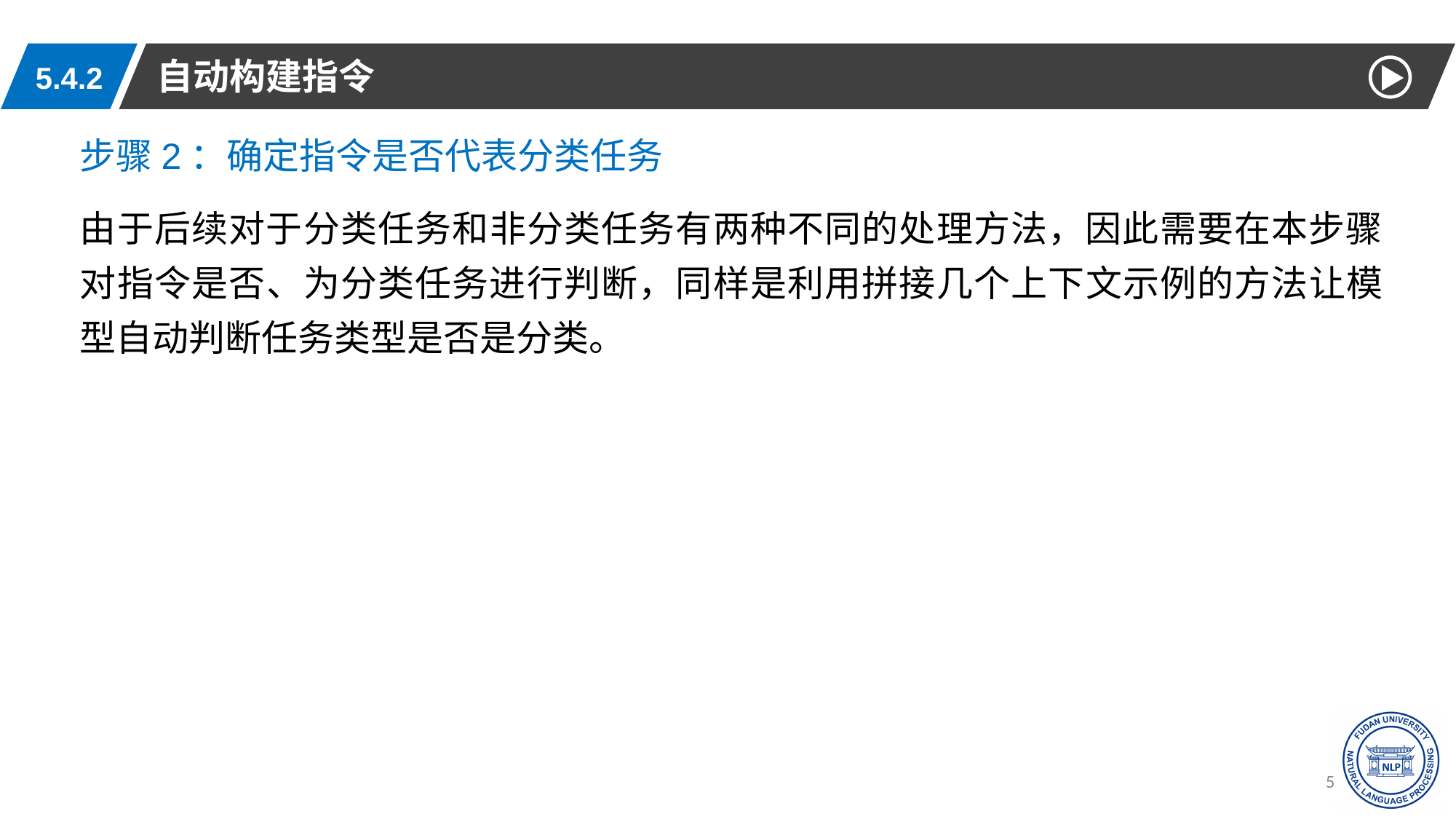

自动构建指令
5.4.2

步骤2：确定指令是否代表分类任务
由于后续对于分类任务和非分类任务有两种不同的处理方法，因此需要在本步骤对指令是否、为分类任务进行判断，同样是利用拼接几个上下文示例的方法让模型自动判断任务类型是否是分类。
59